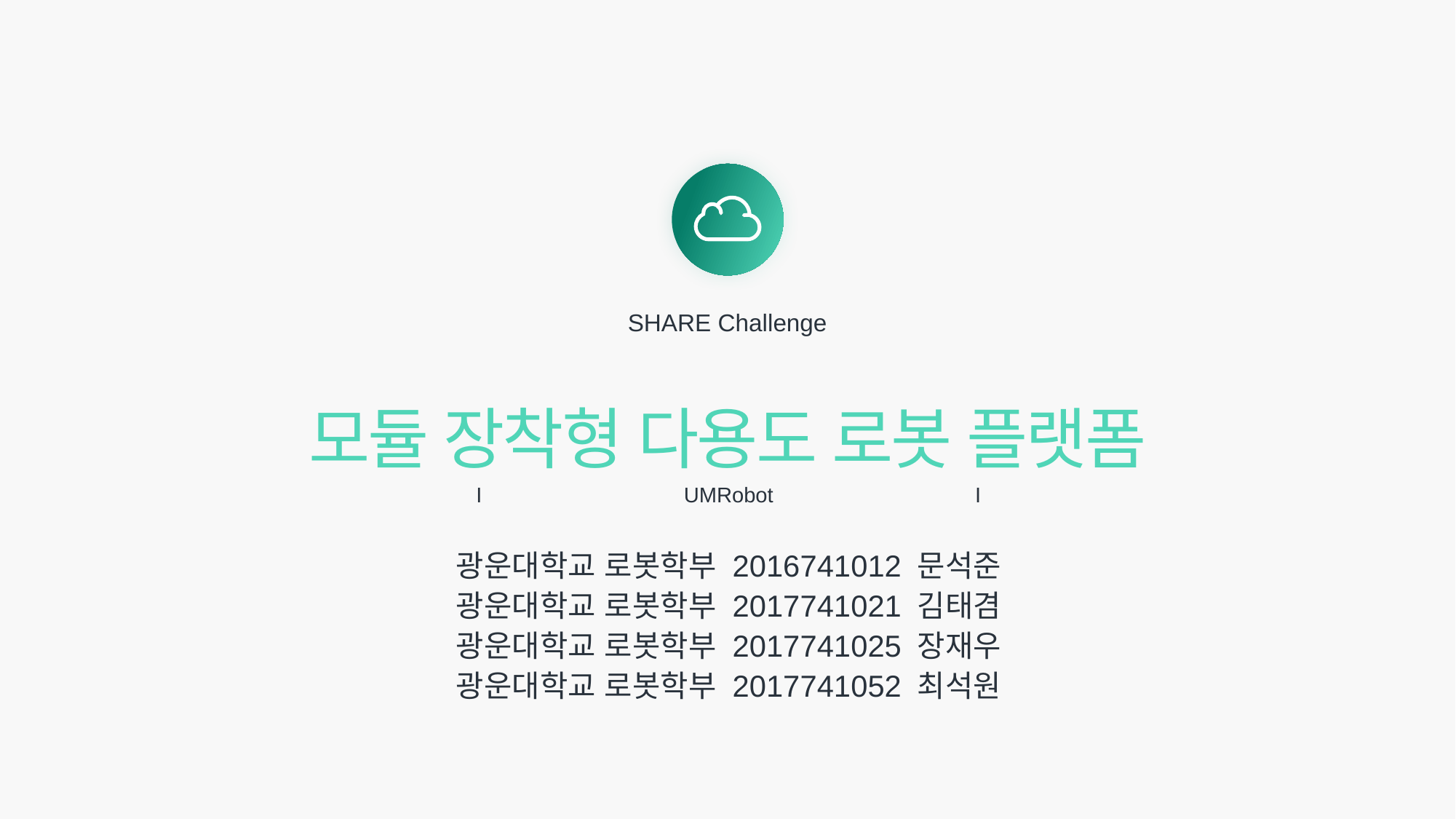

SHARE Challenge
모듈 장착형 다용도 로봇 플랫폼
I
UMRobot
I
광운대학교 로봇학부 2016741012 문석준
광운대학교 로봇학부 2017741021 김태겸
광운대학교 로봇학부 2017741025 장재우
광운대학교 로봇학부 2017741052 최석원